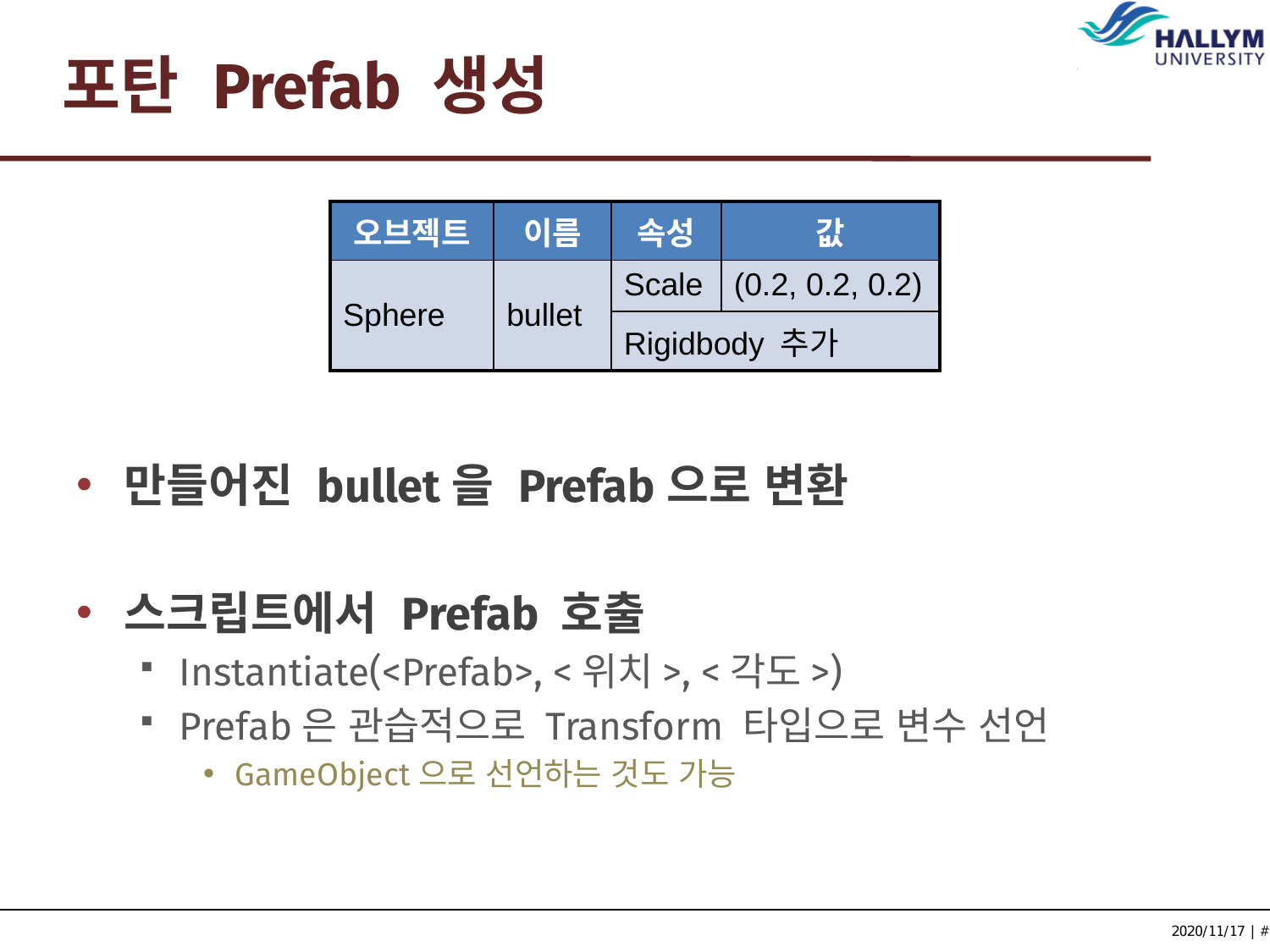

# 포탄 Prefab 생성

만들어진 bullet을 Prefab으로 변환

스크립트에서 Prefab 호출
Instantiate(<Prefab>, <위치>, <각도>)
Prefab은 관습적으로 Transform 타입으로 변수 선언
GameObject으로 선언하는 것도 가능
| 오브젝트 | 이름 | 속성 | 값 |
| --- | --- | --- | --- |
| Sphere | bullet | Scale | (0.2, 0.2, 0.2) |
|  |  | Rigidbody 추가 |  |